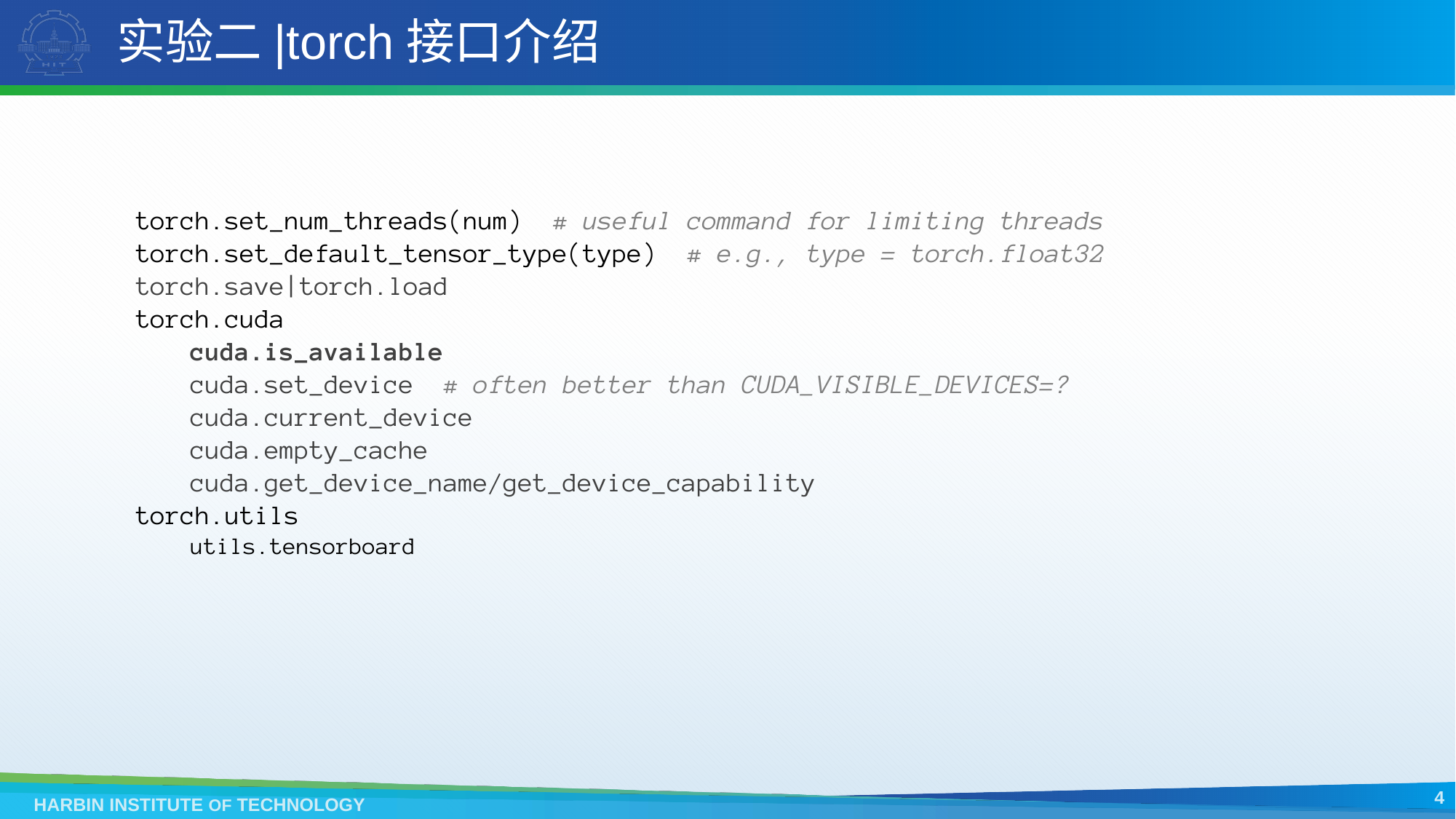

# 实验二|torch接口介绍

torch.set_num_threads(num)  # useful command for limiting threads
torch.set_default_tensor_type(type)  # e.g., type = torch.float32
torch.save|torch.load
torch.cuda
cuda.is_available
cuda.set_device  # often better than CUDA_VISIBLE_DEVICES=?
cuda.current_device
cuda.empty_cache
cuda.get_device_name/get_device_capability
torch.utils
utils.tensorboard
4
HARBIN INSTITUTE OF TECHNOLOGY